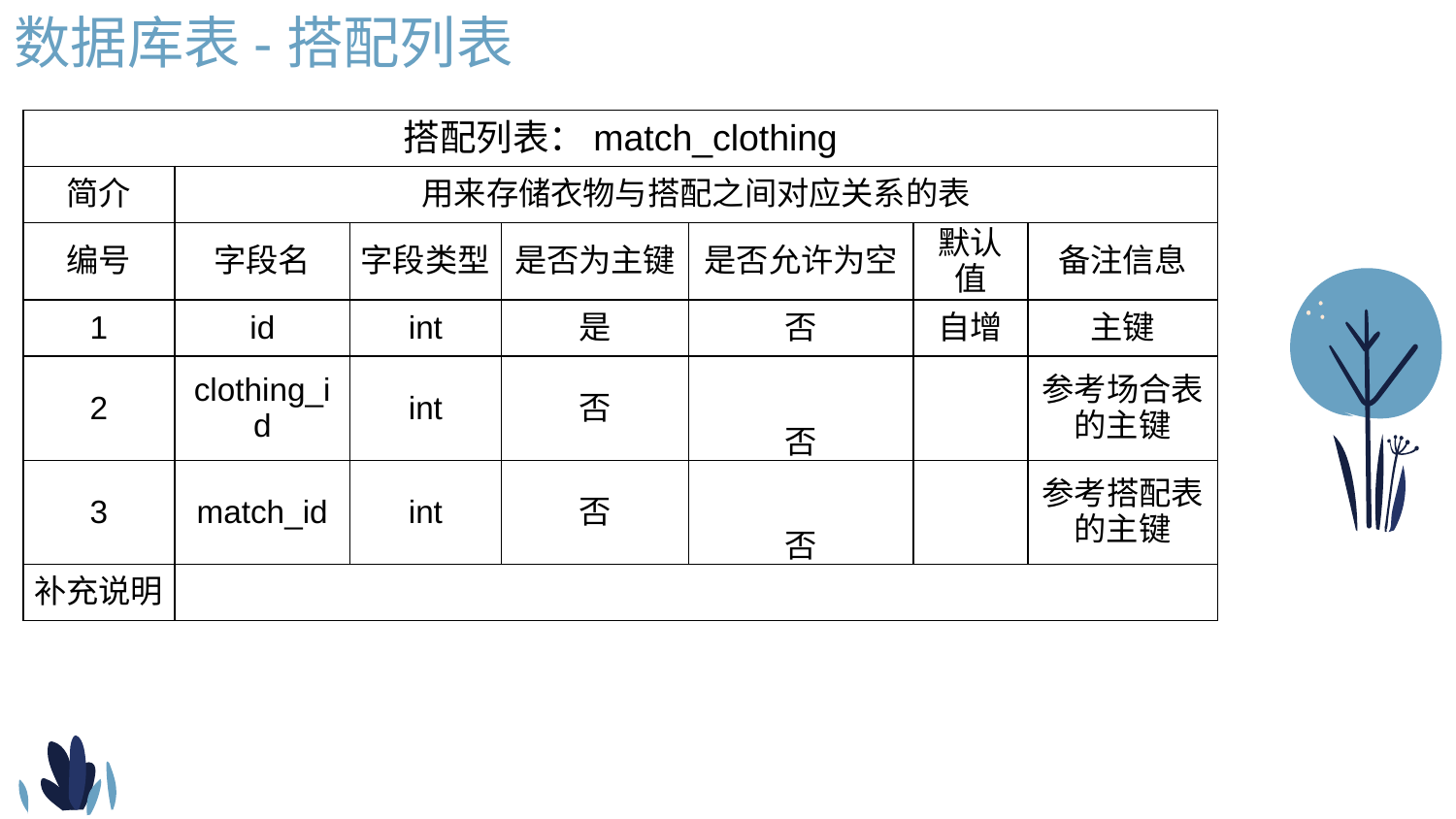

数据库表-搭配列表
| 搭配列表：match\_clothing |  |  |  |  |  |  |
| --- | --- | --- | --- | --- | --- | --- |
| 简介 | 用来存储衣物与搭配之间对应关系的表 |  |  |  |  |  |
| 编号 | 字段名 | 字段类型 | 是否为主键 | 是否允许为空 | 默认值 | 备注信息 |
| 1 | id | int | 是 | 否 | 自增 | 主键 |
| 2 | clothing\_id | int | 否 | 否 |  | 参考场合表的主键 |
| 3 | match\_id | int | 否 | 否 |  | 参考搭配表的主键 |
| 补充说明 |  |  |  |  |  |  |